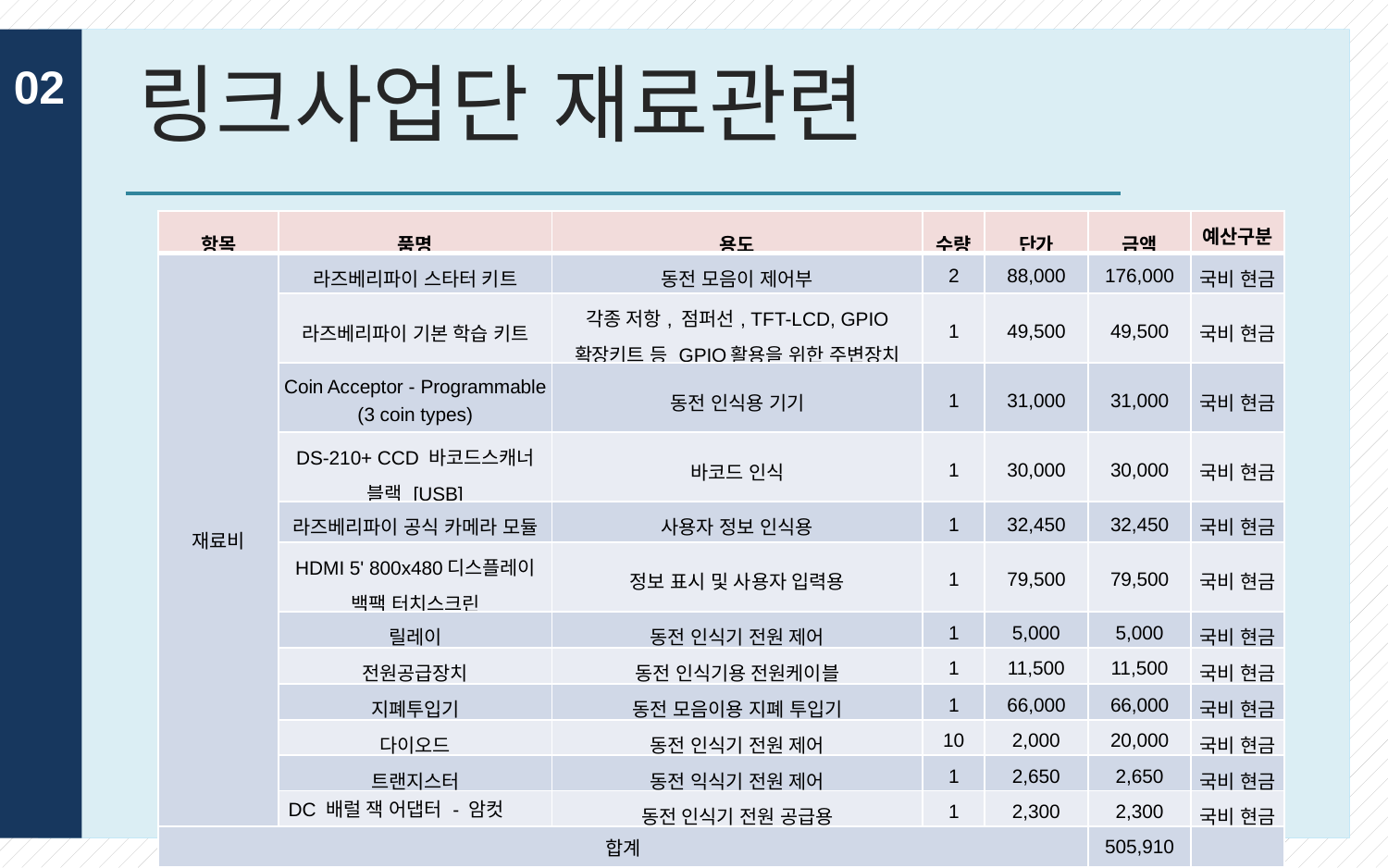

# 링크사업단 재료관련
02
| 항목 | 품명 | 용도 | 수량 | 단가 | 금액 | 예산구분 |
| --- | --- | --- | --- | --- | --- | --- |
| 재료비 | 라즈베리파이 스타터 키트 | 동전 모음이 제어부 | 2 | 88,000 | 176,000 | 국비 현금 |
|  | 라즈베리파이 기본 학습 키트 | 각종 저항, 점퍼선, TFT-LCD, GPIO 확장키트 등 GPIO활용을 위한 주변장치 | 1 | 49,500 | 49,500 | 국비 현금 |
|  | Coin Acceptor - Programmable (3 coin types) | 동전 인식용 기기 | 1 | 31,000 | 31,000 | 국비 현금 |
|  | DS-210+ CCD 바코드스캐너 블랙 [USB] | 바코드 인식 | 1 | 30,000 | 30,000 | 국비 현금 |
|  | 라즈베리파이 공식 카메라 모듈 | 사용자 정보 인식용 | 1 | 32,450 | 32,450 | 국비 현금 |
|  | HDMI 5' 800x480디스플레이 백팩 터치스크린 | 정보 표시 및 사용자 입력용 | 1 | 79,500 | 79,500 | 국비 현금 |
|  | 릴레이 | 동전 인식기 전원 제어 | 1 | 5,000 | 5,000 | 국비 현금 |
|  | 전원공급장치 | 동전 인식기용 전원케이블 | 1 | 11,500 | 11,500 | 국비 현금 |
|  | 지폐투입기 | 동전 모음이용 지폐 투입기 | 1 | 66,000 | 66,000 | 국비 현금 |
|  | 다이오드 | 동전 인식기 전원 제어 | 10 | 2,000 | 20,000 | 국비 현금 |
|  | 트랜지스터 | 동전 익식기 전원 제어 | 1 | 2,650 | 2,650 | 국비 현금 |
|  | DC 배럴 잭 어댑터 - 암컷 | 동전 인식기 전원 공급용 | 1 | 2,300 | 2,300 | 국비 현금 |
| 합계 |  |  |  |  | 505,910 |  |